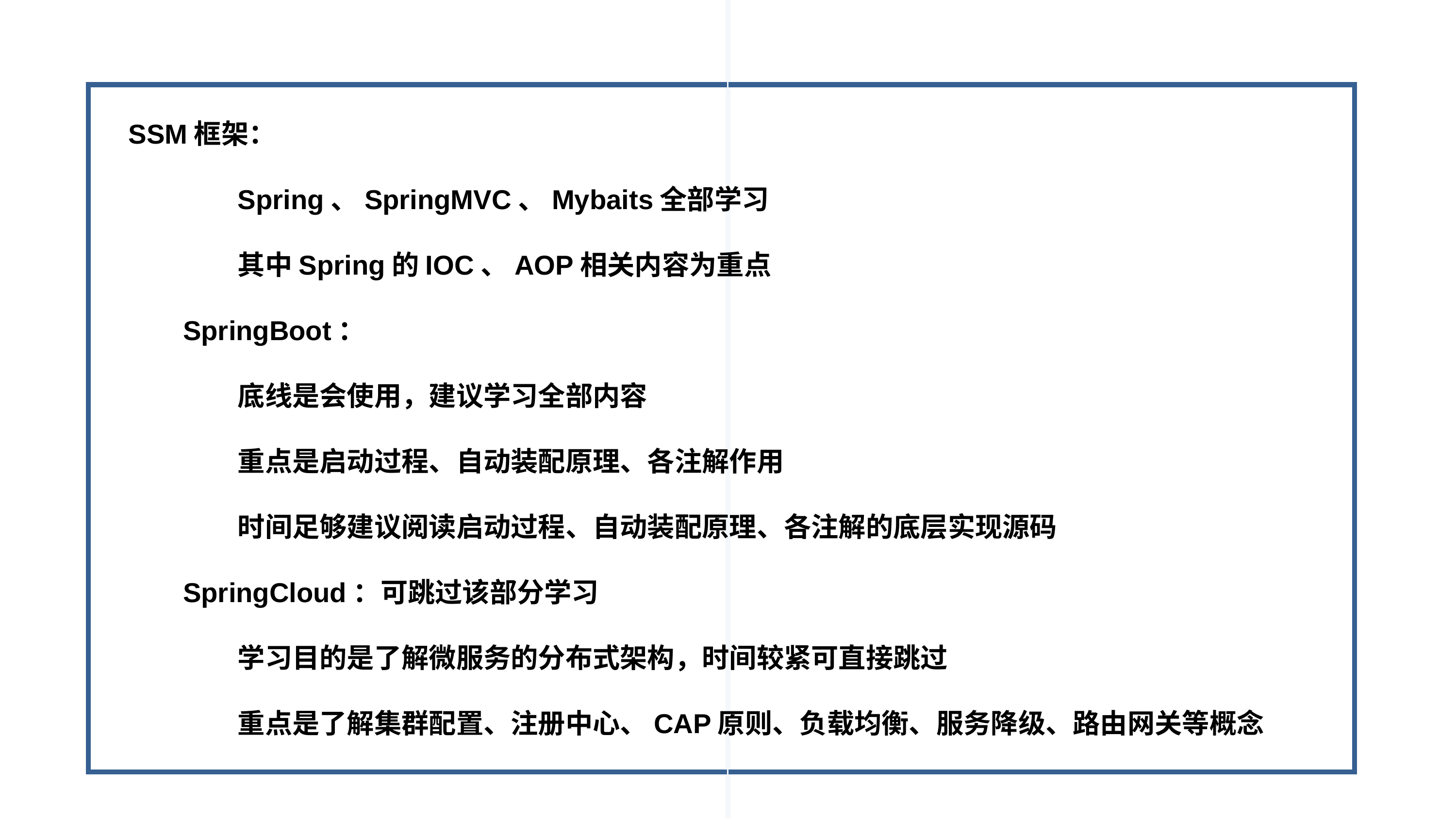

SSM框架：

Spring、SpringMVC、Mybaits全部学习

其中Spring的IOC、AOP相关内容为重点

SpringBoot：

底线是会使用，建议学习全部内容

重点是启动过程、自动装配原理、各注解作用

时间足够建议阅读启动过程、自动装配原理、各注解的底层实现源码

SpringCloud：可跳过该部分学习

学习目的是了解微服务的分布式架构，时间较紧可直接跳过

重点是了解集群配置、注册中心、CAP原则、负载均衡、服务降级、路由网关等概念